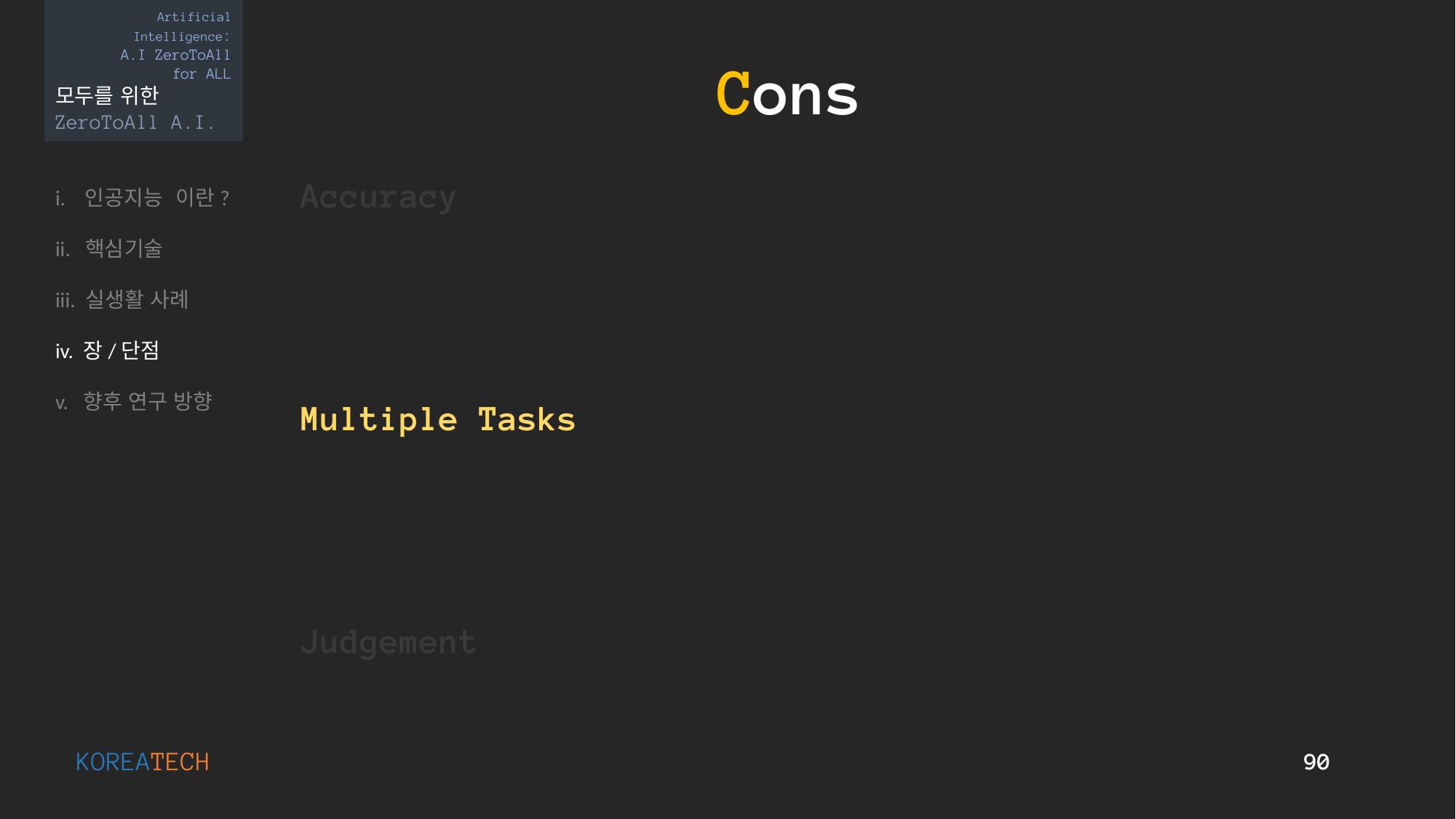

Artificial Intelligence:
A.I ZeroToAll
for ALL
모두를 위한
ZeroToAll A.I.
Cons
i.   인공지능  이란?

ii.  핵심기술

iii. 실생활 사례

iv. 장/단점

v.  향후 연구 방향
Accuracy
Multiple Tasks
Judgement
KOREATECH
90